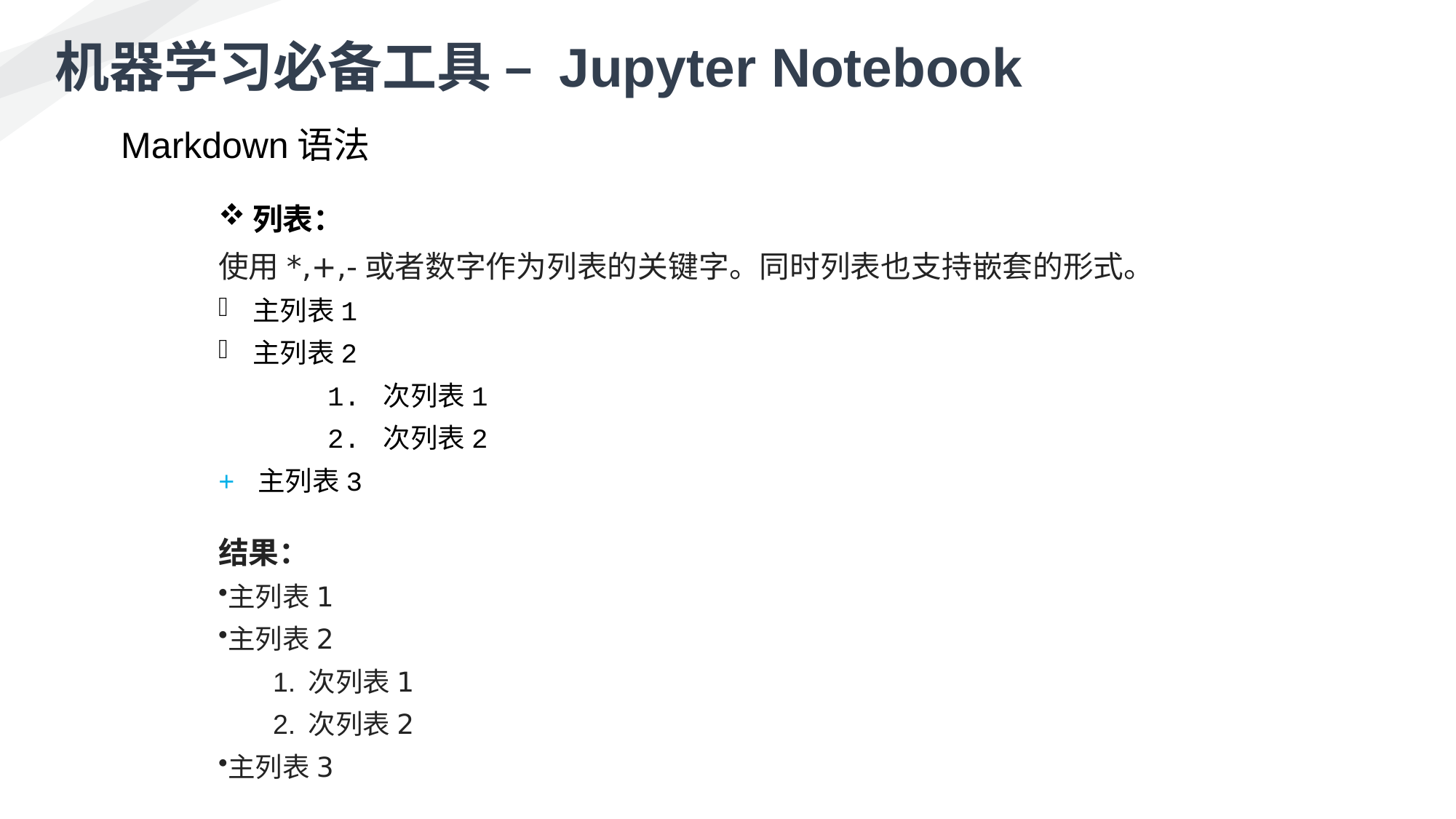

机器学习必备工具 – Jupyter Notebook

Markdown语法
列表：
使用*,+,-或者数字作为列表的关键字。同时列表也支持嵌套的形式。
主列表1
主列表2
	1. 次列表1
	2. 次列表2
+ 主列表3

结果：
主列表1
主列表2
 次列表1
 次列表2
主列表3